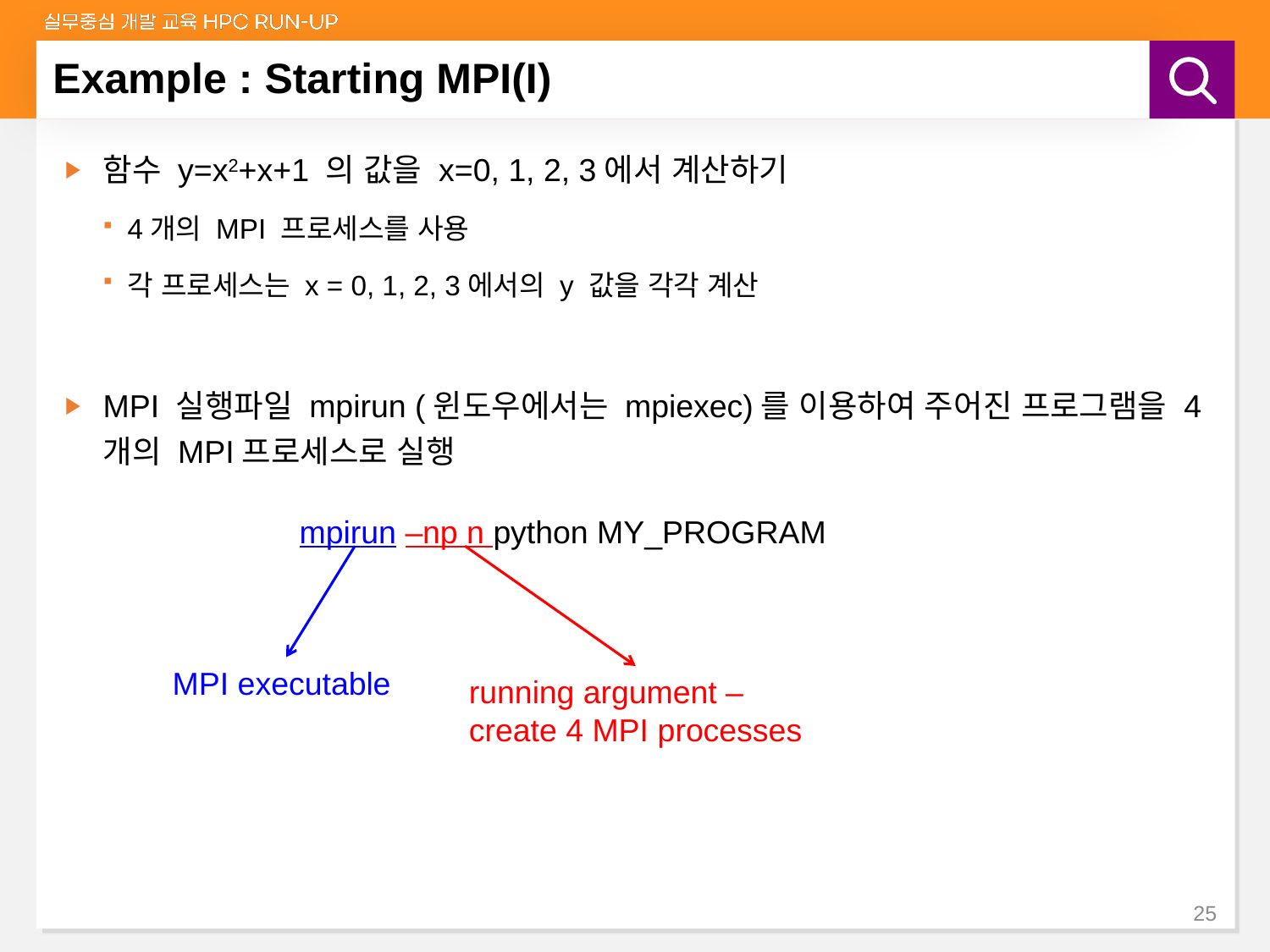

# Example : Starting MPI(I)
함수 y=x2+x+1 의 값을 x=0, 1, 2, 3에서 계산하기
4개의 MPI 프로세스를 사용
각 프로세스는 x = 0, 1, 2, 3에서의 y 값을 각각 계산

MPI 실행파일 mpirun (윈도우에서는 mpiexec)를 이용하여 주어진 프로그램을 4개의 MPI프로세스로 실행

mpirun –np n python MY_PROGRAM
MPI executable
running argument –
create 4 MPI processes
25